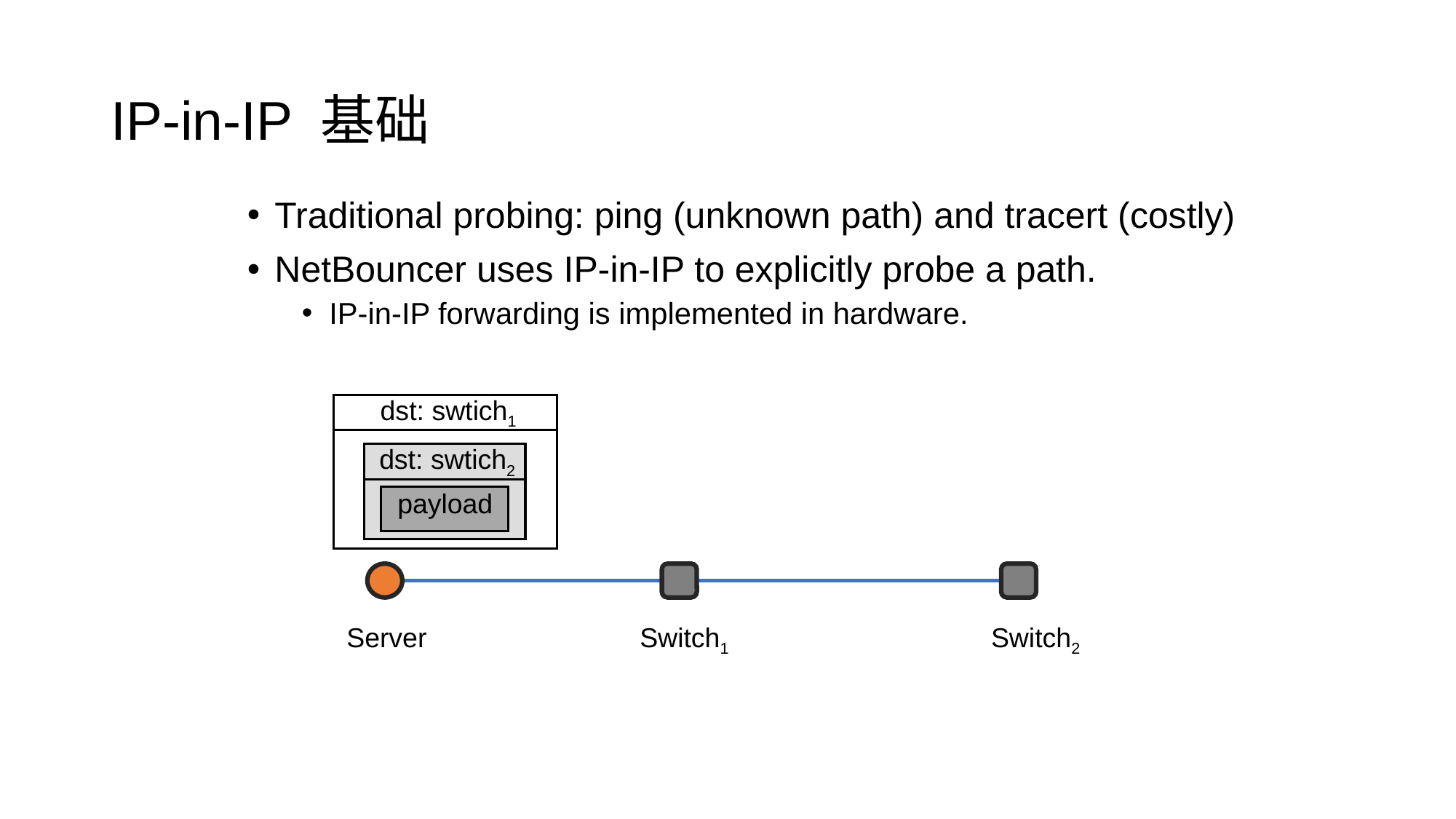

# IP-in-IP 基础
Traditional probing: ping (unknown path) and tracert (costly)
NetBouncer uses IP-in-IP to explicitly probe a path.
IP-in-IP forwarding is implemented in hardware.

dst: swtich1

dst: swtich2

payload

Server
Switch1
Switch2